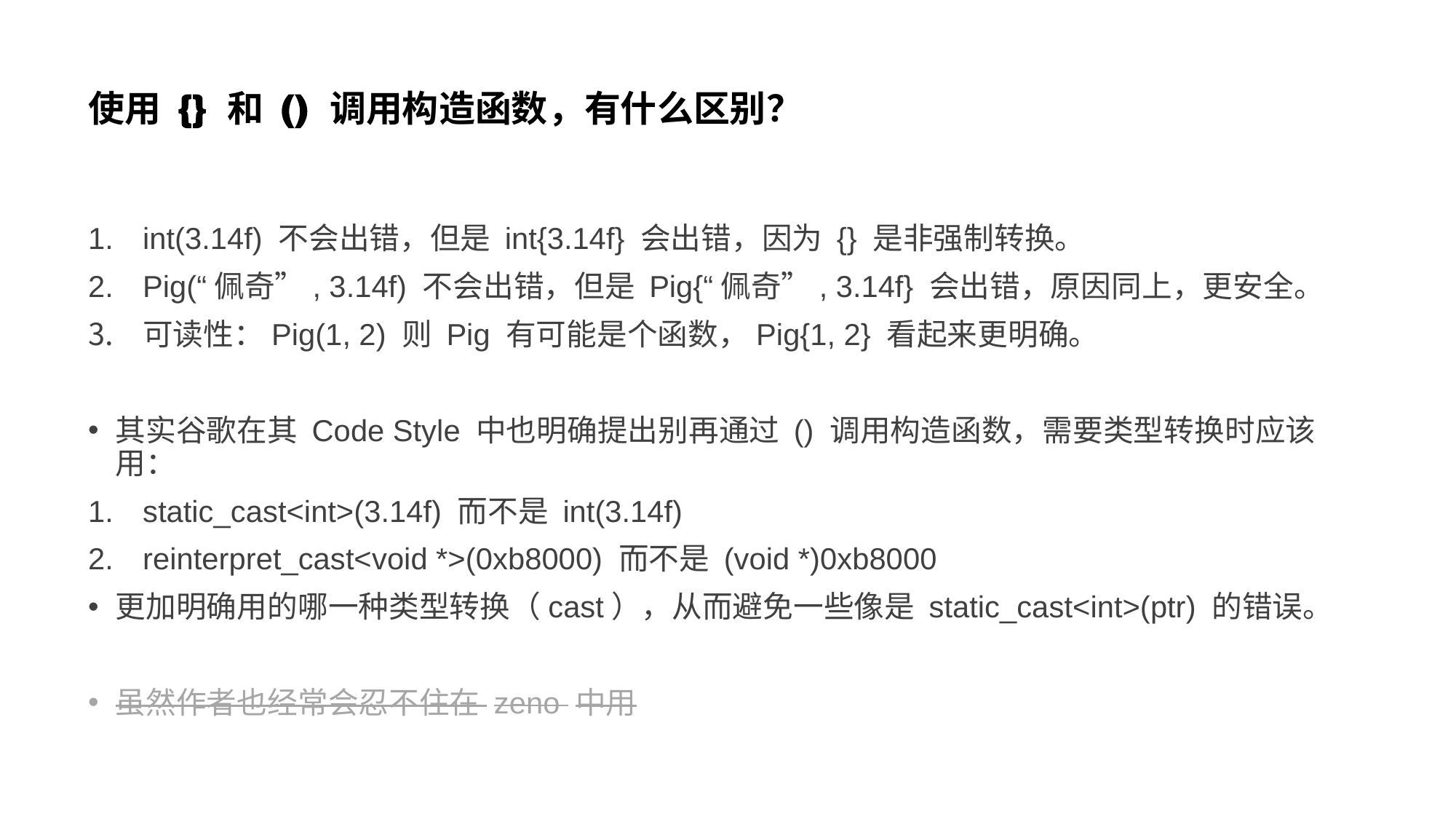

# 使用 {} 和 () 调用构造函数，有什么区别？
int(3.14f) 不会出错，但是 int{3.14f} 会出错，因为 {} 是非强制转换。
Pig(“佩奇”, 3.14f) 不会出错，但是 Pig{“佩奇”, 3.14f} 会出错，原因同上，更安全。
可读性：Pig(1, 2) 则 Pig 有可能是个函数，Pig{1, 2} 看起来更明确。

其实谷歌在其 Code Style 中也明确提出别再通过 () 调用构造函数，需要类型转换时应该用：
static_cast<int>(3.14f) 而不是 int(3.14f)
reinterpret_cast<void *>(0xb8000) 而不是 (void *)0xb8000
更加明确用的哪一种类型转换（cast），从而避免一些像是 static_cast<int>(ptr) 的错误。

虽然作者也经常会忍不住在 zeno 中用